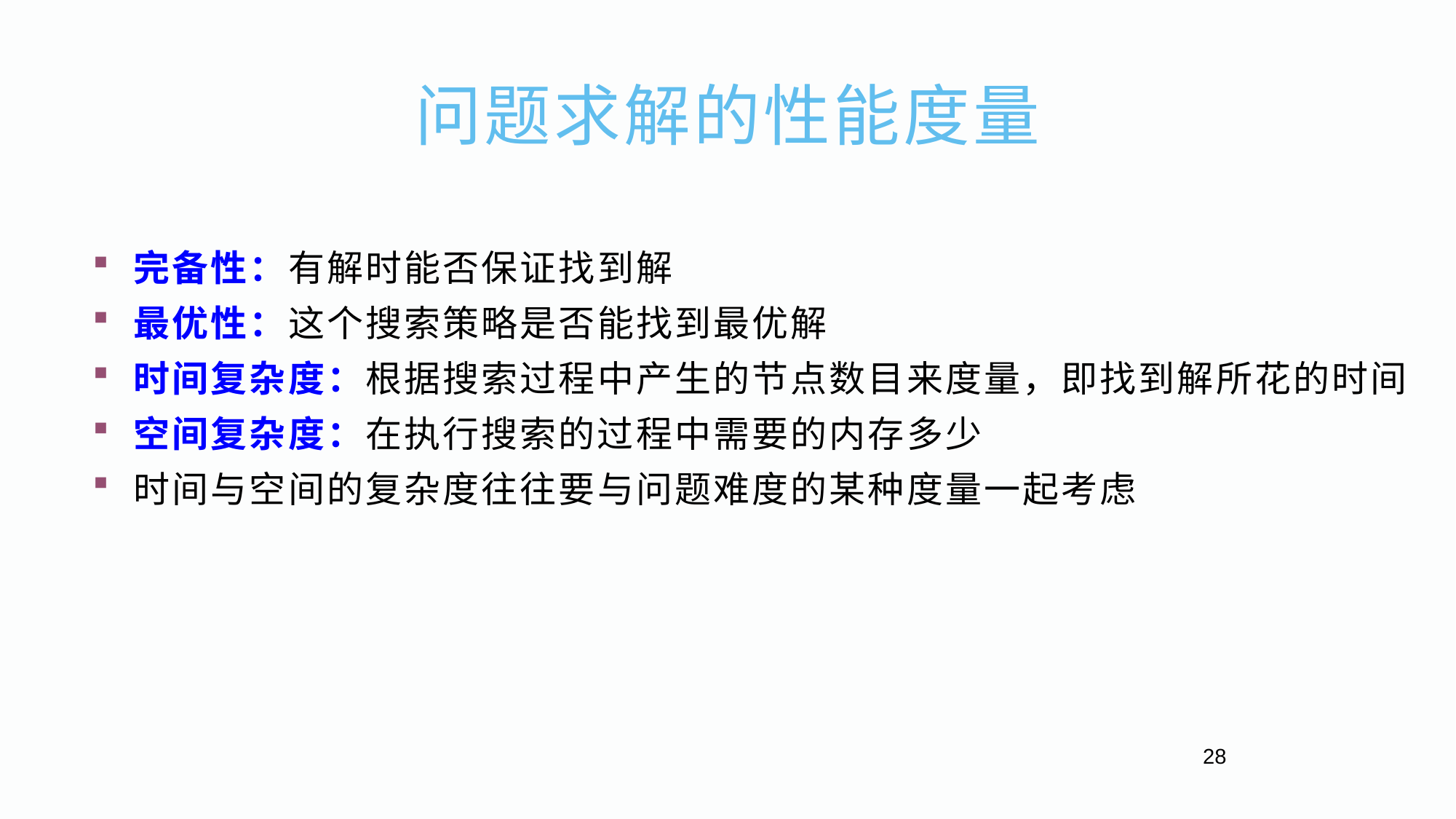

问题求解的性能度量
完备性：有解时能否保证找到解
最优性：这个搜索策略是否能找到最优解
时间复杂度：根据搜索过程中产生的节点数目来度量，即找到解所花的时间
空间复杂度：在执行搜索的过程中需要的内存多少
时间与空间的复杂度往往要与问题难度的某种度量一起考虑
28